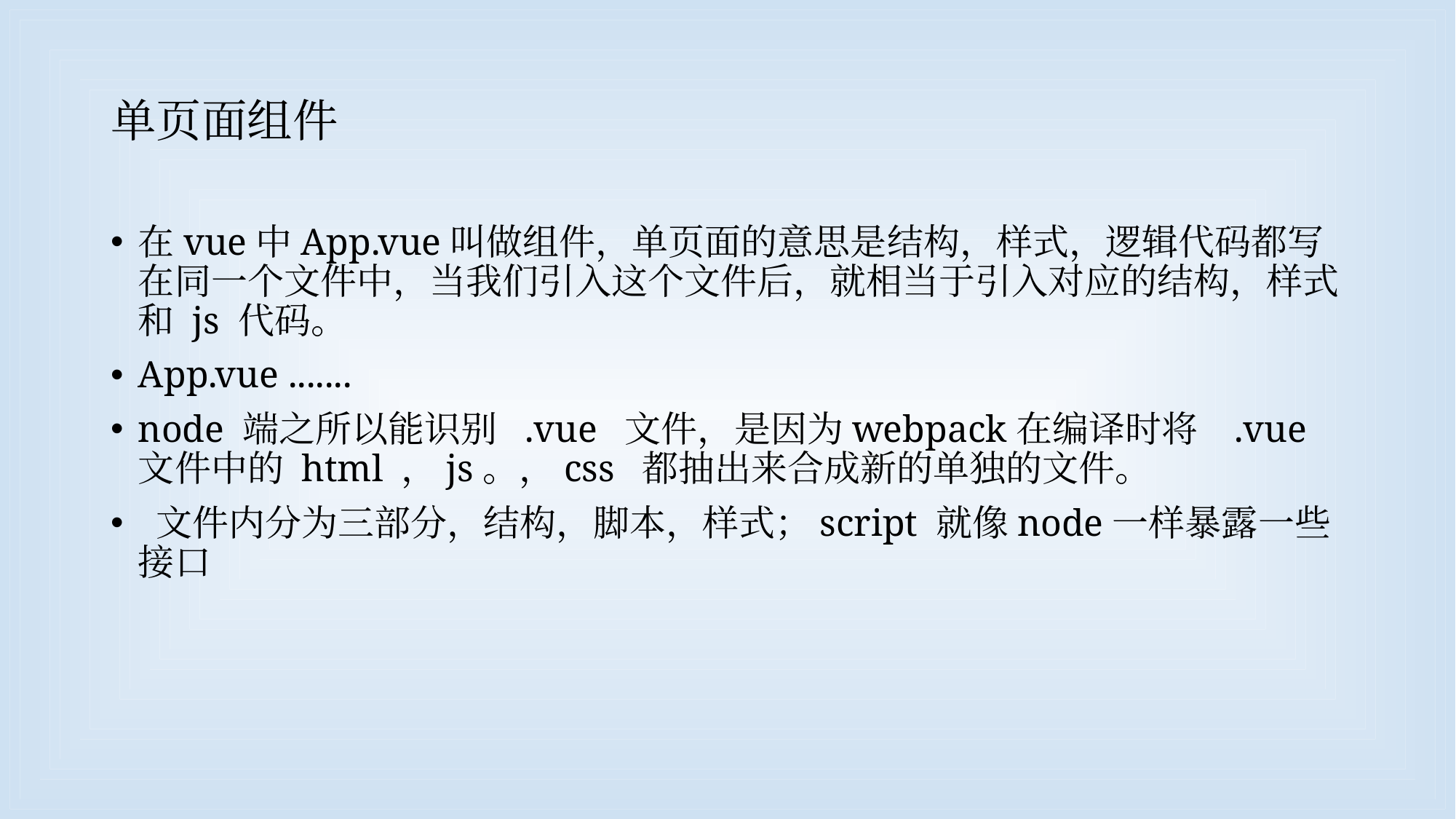

# 单页面组件
在vue中App.vue叫做组件，单页面的意思是结构，样式，逻辑代码都写在同一个文件中，当我们引入这个文件后，就相当于引入对应的结构，样式和 js 代码。
App.vue .......
node 端之所以能识别  .vue  文件，是因为webpack在编译时将   .vue  文件中的 html ，js。，css  都抽出来合成新的单独的文件。
 文件内分为三部分，结构，脚本，样式；script 就像node一样暴露一些接口